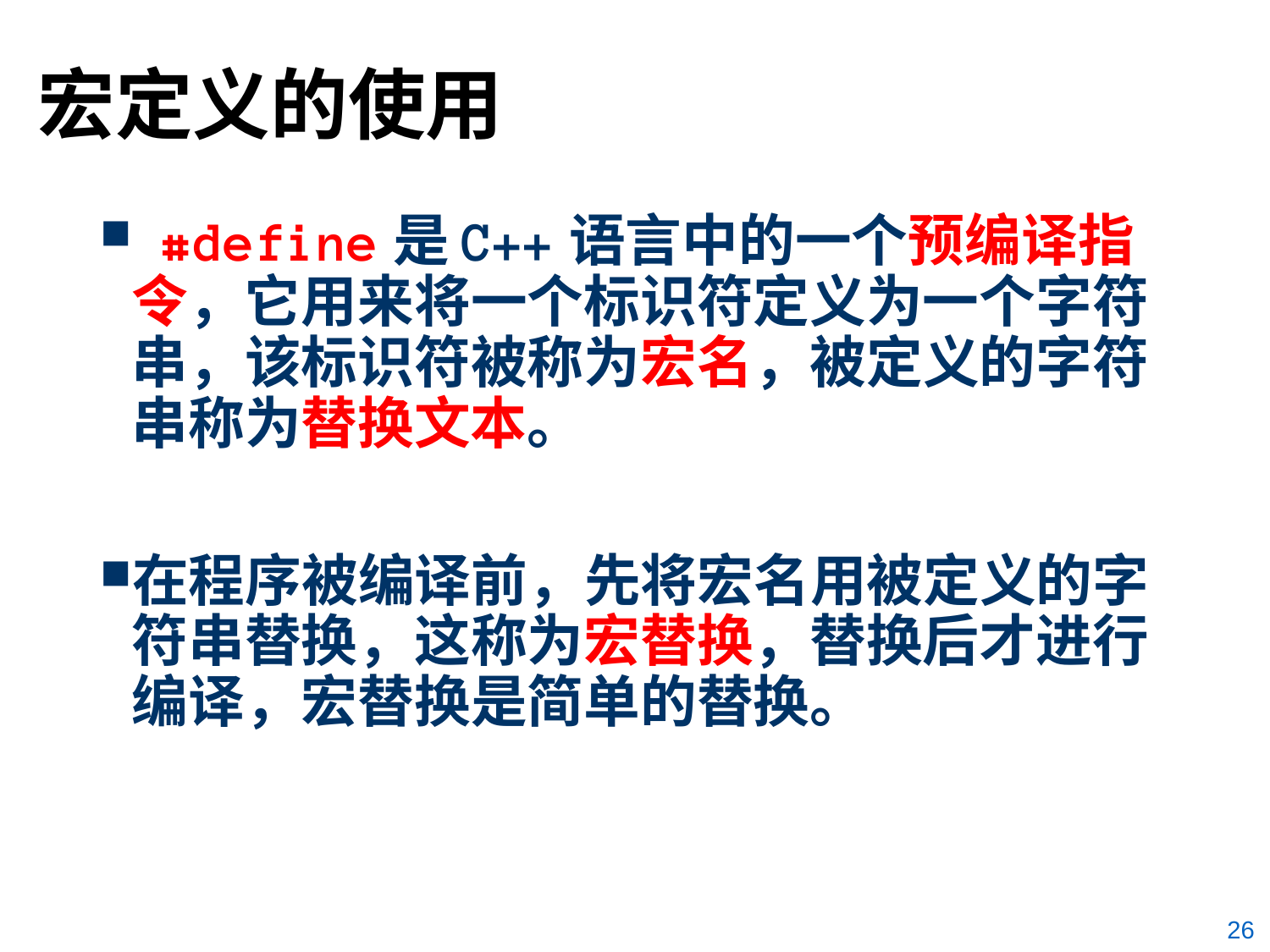

# 宏定义的使用
 #define是C++语言中的一个预编译指令，它用来将一个标识符定义为一个字符串，该标识符被称为宏名，被定义的字符串称为替换文本。

在程序被编译前，先将宏名用被定义的字符串替换，这称为宏替换，替换后才进行编译，宏替换是简单的替换。
26